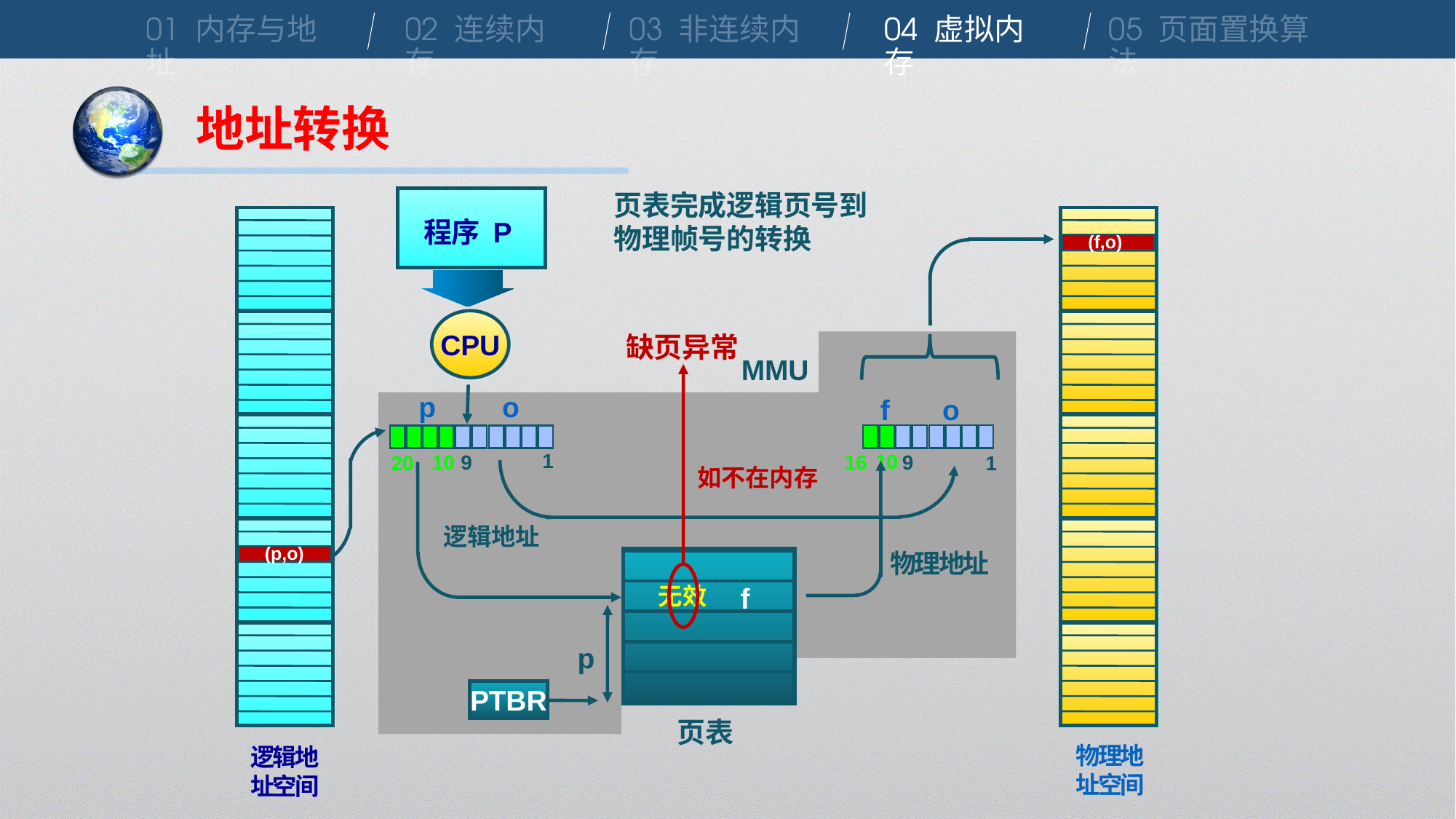

01 内存与地址
02 连续内存
03 非连续内存
04 虚拟内存
05 页面置换算法
地址转换

程序 P
页表完成逻辑页号到物理帧号的转换

(f,o)

CPU

缺页异常

如不在内存

MMU

p
o

f
o

1
10
9
16
9
10
20
1

逻辑地址

(p,o)
物理地址

页表

f

无效

p

PTBR

物理地
址空间
逻辑地
址空间